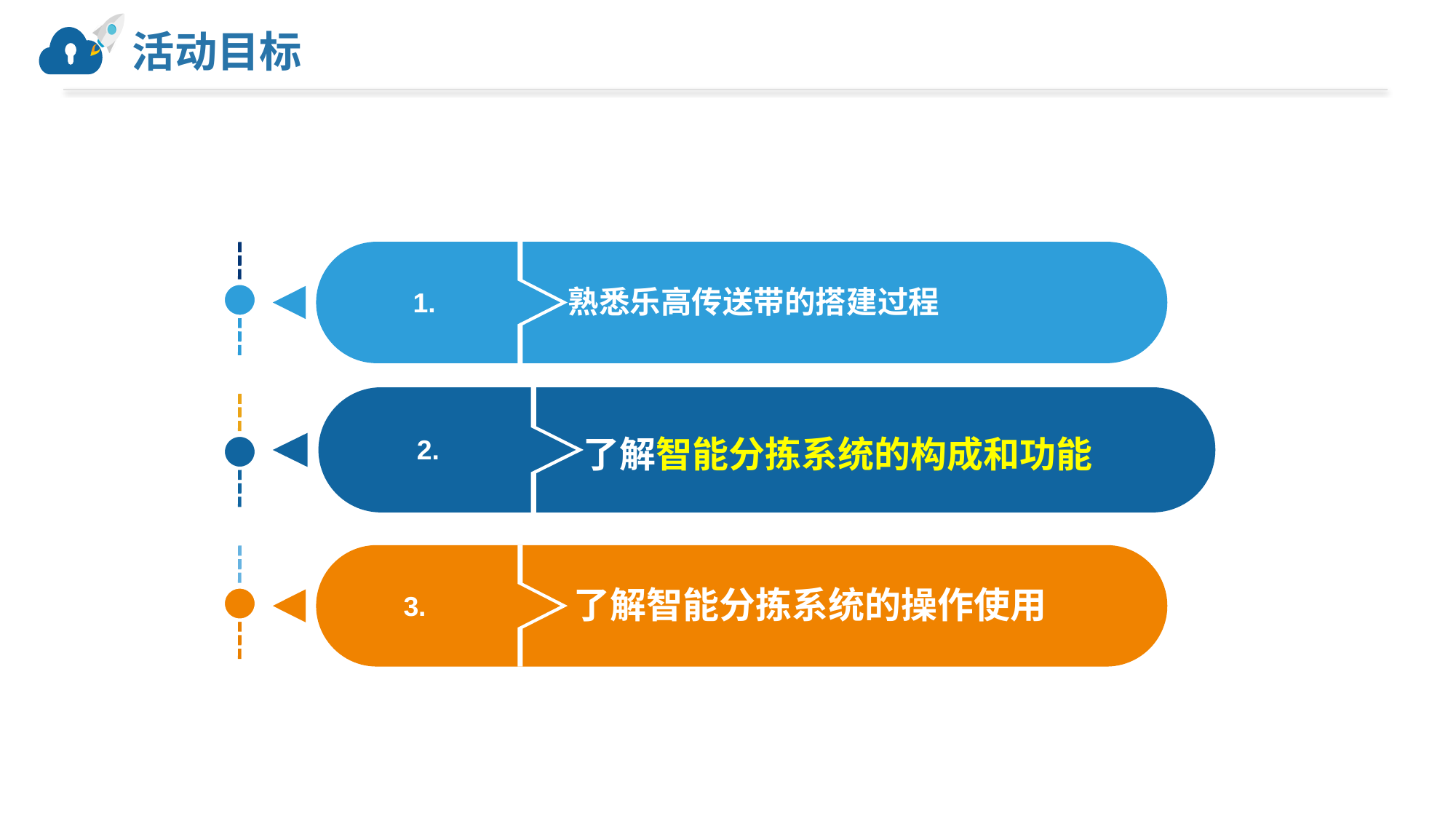

# 活动目标

1.

熟悉乐高传送带的搭建过程

2.

了解智能分拣系统的构成和功能

3.

了解智能分拣系统的操作使用